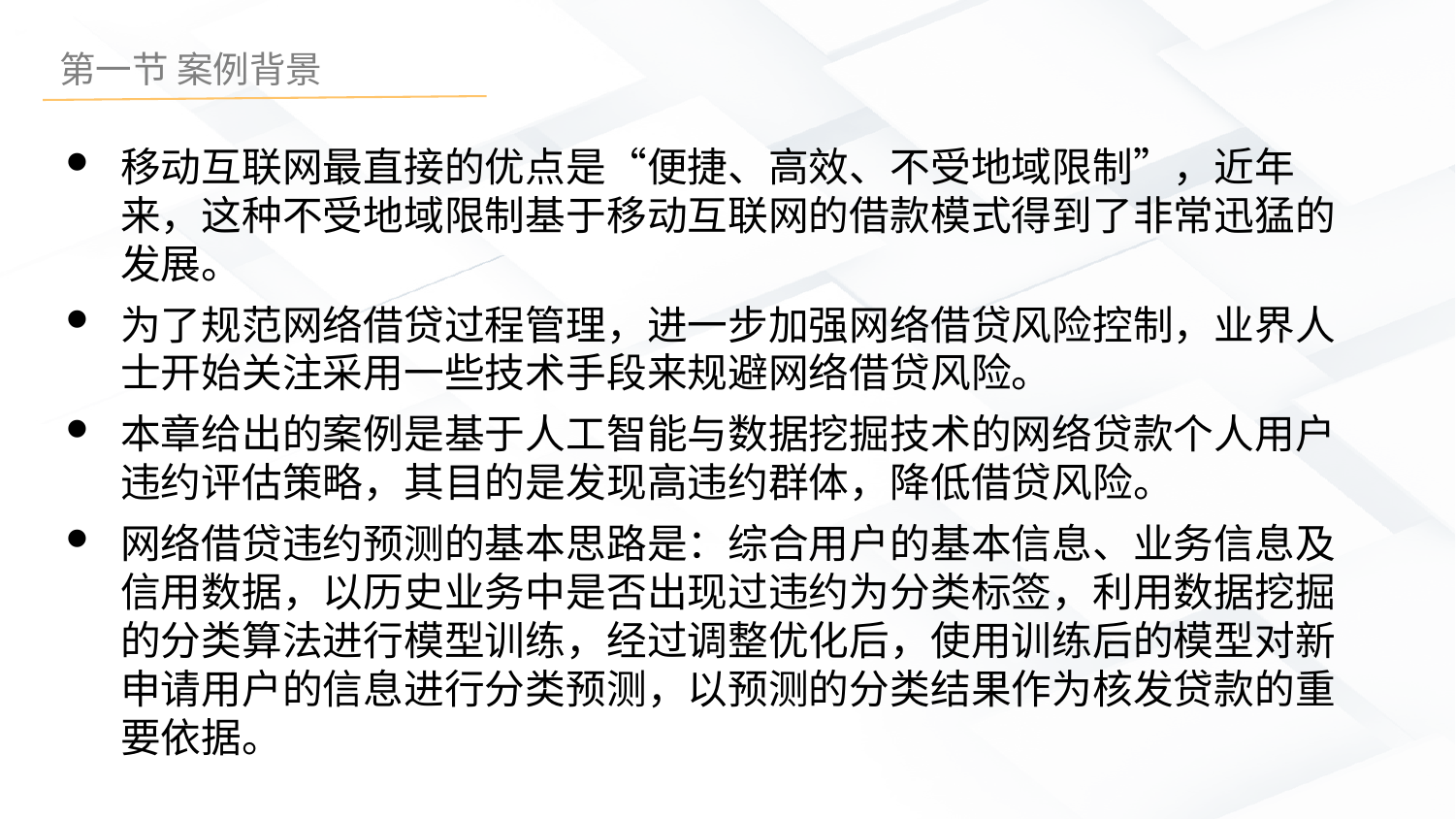

移动互联网最直接的优点是“便捷、高效、不受地域限制”，近年来，这种不受地域限制基于移动互联网的借款模式得到了非常迅猛的发展。
为了规范网络借贷过程管理，进一步加强网络借贷风险控制，业界人士开始关注采用一些技术手段来规避网络借贷风险。
本章给出的案例是基于人工智能与数据挖掘技术的网络贷款个人用户违约评估策略，其目的是发现高违约群体，降低借贷风险。
网络借贷违约预测的基本思路是：综合用户的基本信息、业务信息及信用数据，以历史业务中是否出现过违约为分类标签，利用数据挖掘的分类算法进行模型训练，经过调整优化后，使用训练后的模型对新申请用户的信息进行分类预测，以预测的分类结果作为核发贷款的重要依据。